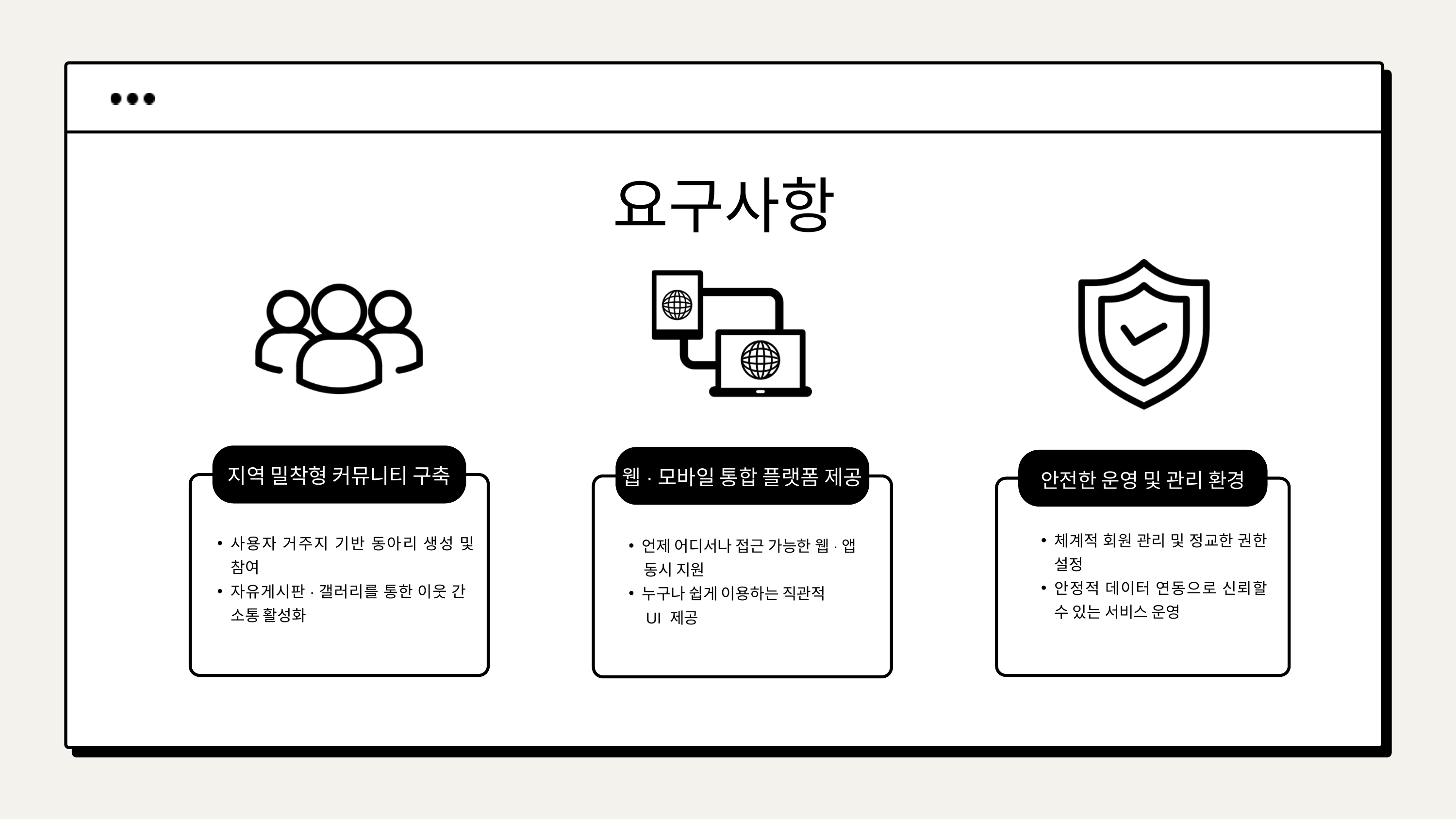

요구사항

지역 밀착형 커뮤니티 구축

사용자 거주지 기반 동아리 생성 및 참여
자유게시판·갤러리를 통한 이웃 간   소통 활성화

웹·모바일 통합 플랫폼 제공

언제 어디서나 접근 가능한 웹·앱
       동시 지원
누구나 쉽게 이용하는 직관적
       UI 제공

안전한 운영 및 관리 환경

체계적 회원 관리 및 정교한 권한 설정
안정적 데이터 연동으로 신뢰할 수 있는 서비스 운영